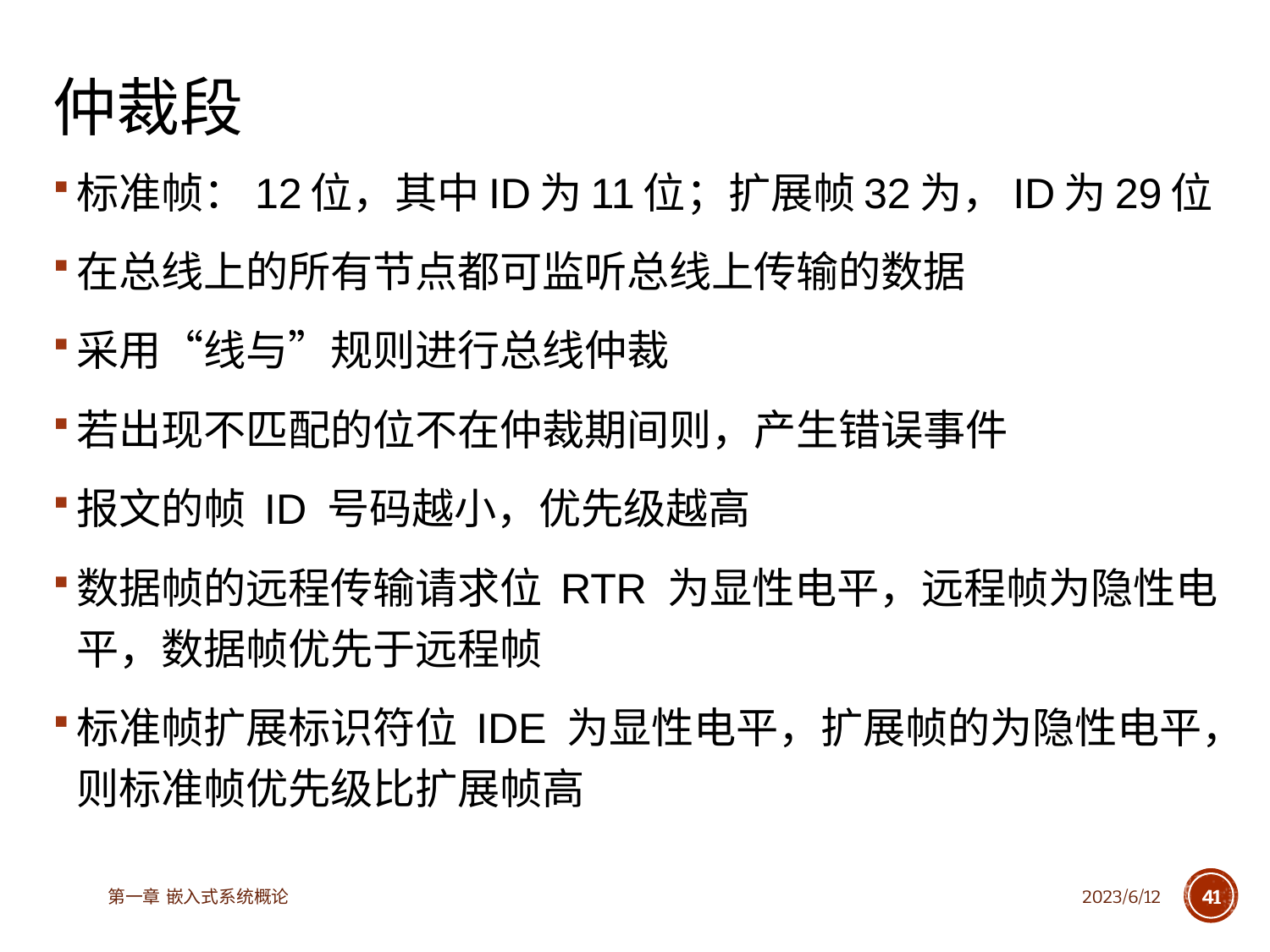

# 仲裁段
标准帧：12位，其中ID为11位；扩展帧32为，ID为29位
在总线上的所有节点都可监听总线上传输的数据
采用“线与”规则进行总线仲裁
若出现不匹配的位不在仲裁期间则，产生错误事件
报文的帧 ID 号码越小，优先级越高
数据帧的远程传输请求位 RTR 为显性电平，远程帧为隐性电平，数据帧优先于远程帧
标准帧扩展标识符位 IDE 为显性电平，扩展帧的为隐性电平，则标准帧优先级比扩展帧高
第一章 嵌入式系统概论
2023/6/12
41